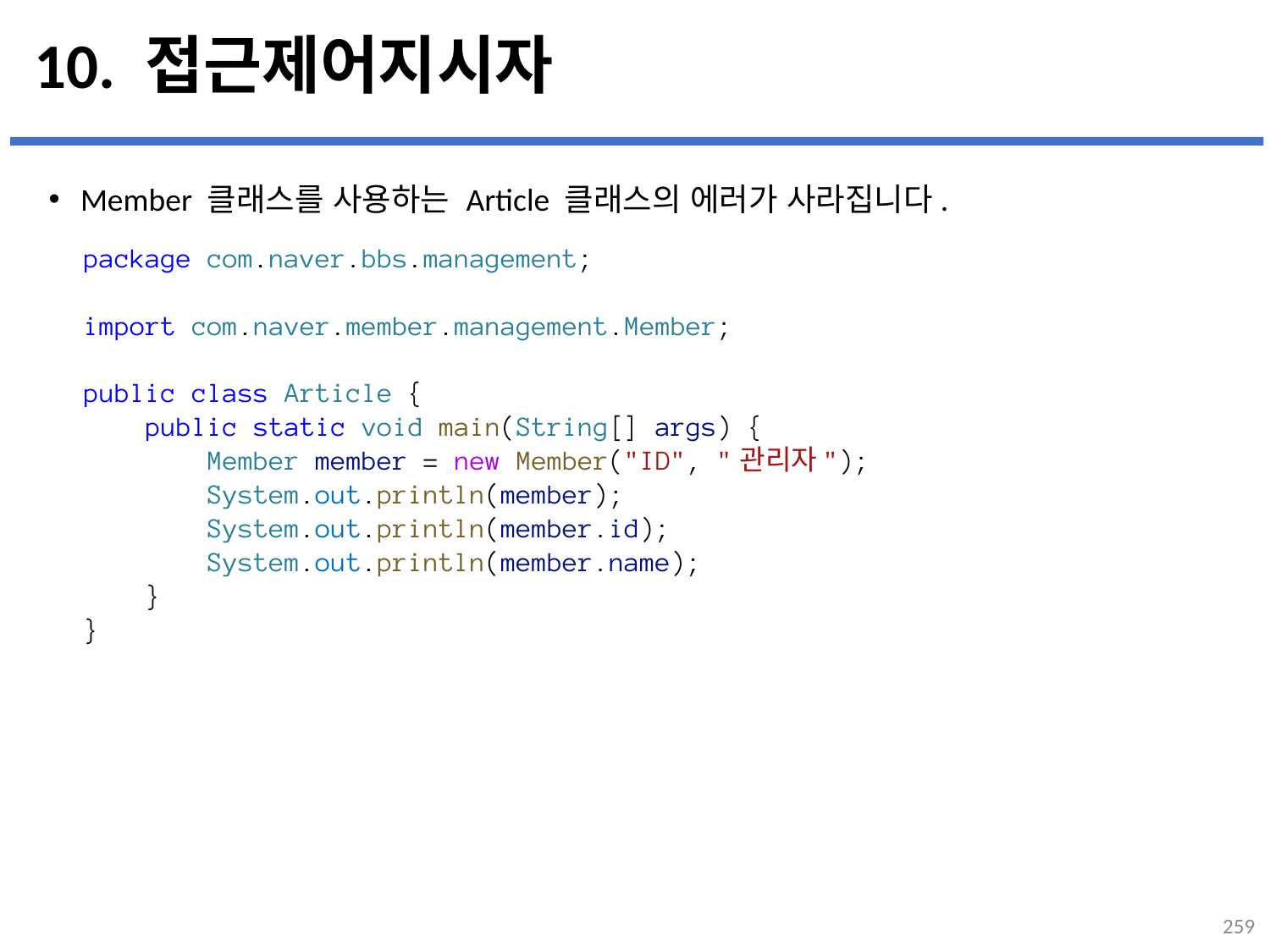

# 10. 접근제어지시자
Member 클래스를 사용하는 Article 클래스의 에러가 사라집니다.
...

설명
package com.naver.bbs.management;
import com.naver.member.management.Member;
public class Article {
    public static void main(String[] args) {
        Member member = new Member("ID", "관리자");
        System.out.println(member);
        System.out.println(member.id);
        System.out.println(member.name);
    }
}
259